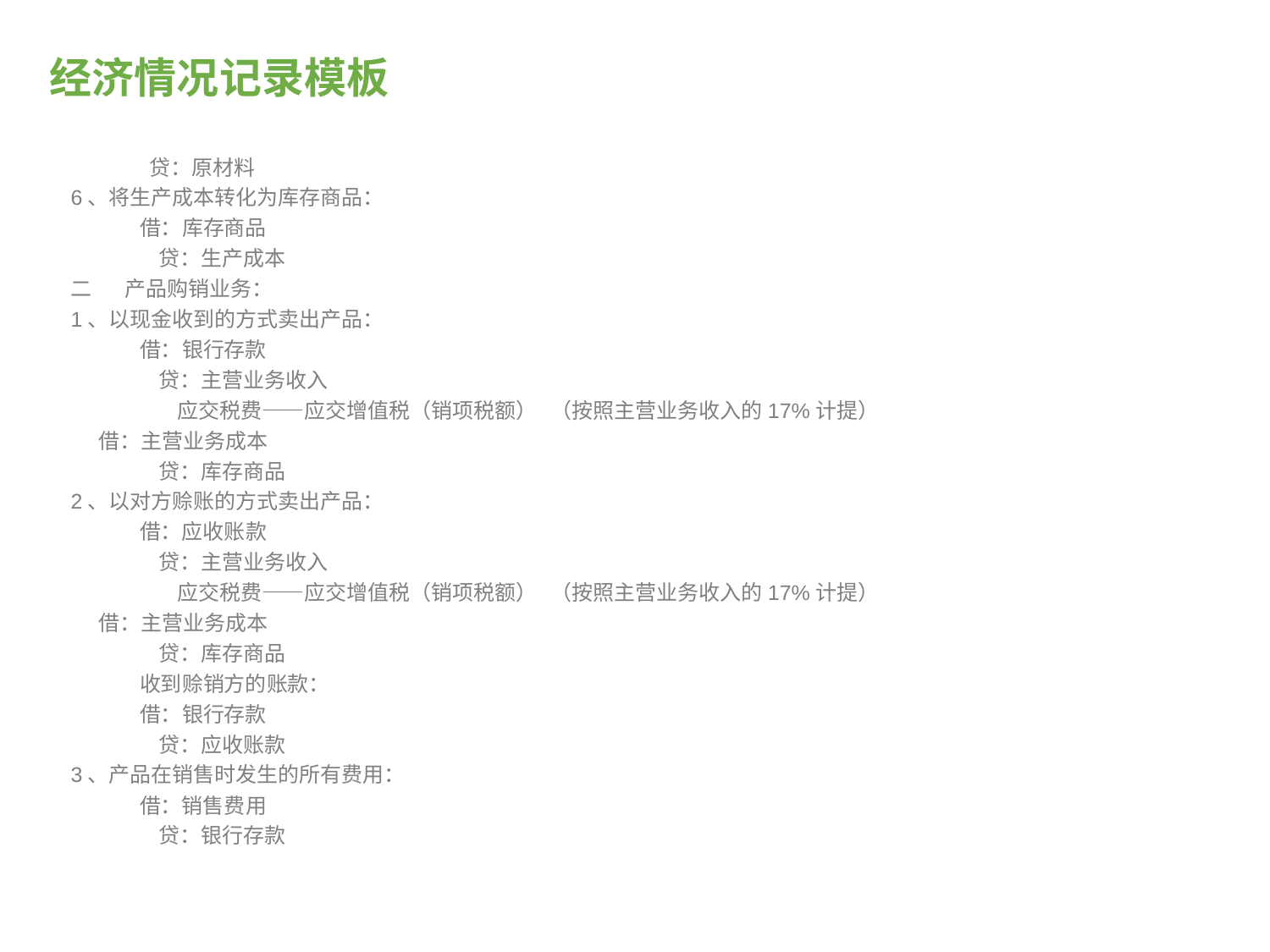

# 经济情况记录模板
 贷：原材料
6、将生产成本转化为库存商品：
借：库存商品
   贷：生产成本
二       产品购销业务：
1、以现金收到的方式卖出产品：
借：银行存款
   贷：主营业务收入
       应交税费——应交增值税（销项税额）   （按照主营业务收入的17%计提）
借：主营业务成本
   贷：库存商品
2、以对方赊账的方式卖出产品：
借：应收账款
   贷：主营业务收入
       应交税费——应交增值税（销项税额）   （按照主营业务收入的17%计提）
借：主营业务成本
   贷：库存商品
收到赊销方的账款：
借：银行存款
   贷：应收账款
3、产品在销售时发生的所有费用：
借：销售费用
   贷：银行存款